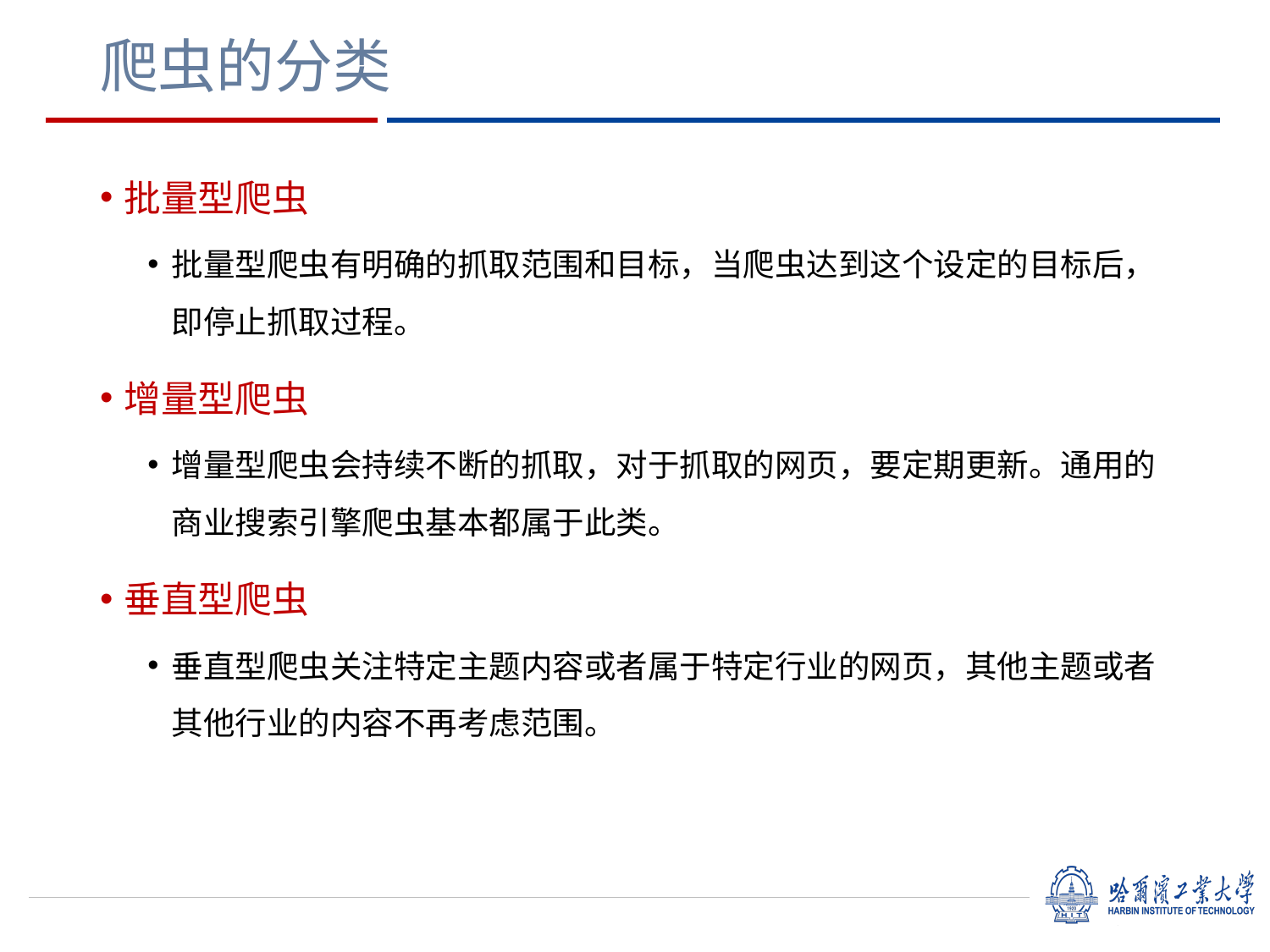

# 爬虫的分类
批量型爬虫
批量型爬虫有明确的抓取范围和目标，当爬虫达到这个设定的目标后，即停止抓取过程。
增量型爬虫
增量型爬虫会持续不断的抓取，对于抓取的网页，要定期更新。通用的商业搜索引擎爬虫基本都属于此类。
垂直型爬虫
垂直型爬虫关注特定主题内容或者属于特定行业的网页，其他主题或者其他行业的内容不再考虑范围。